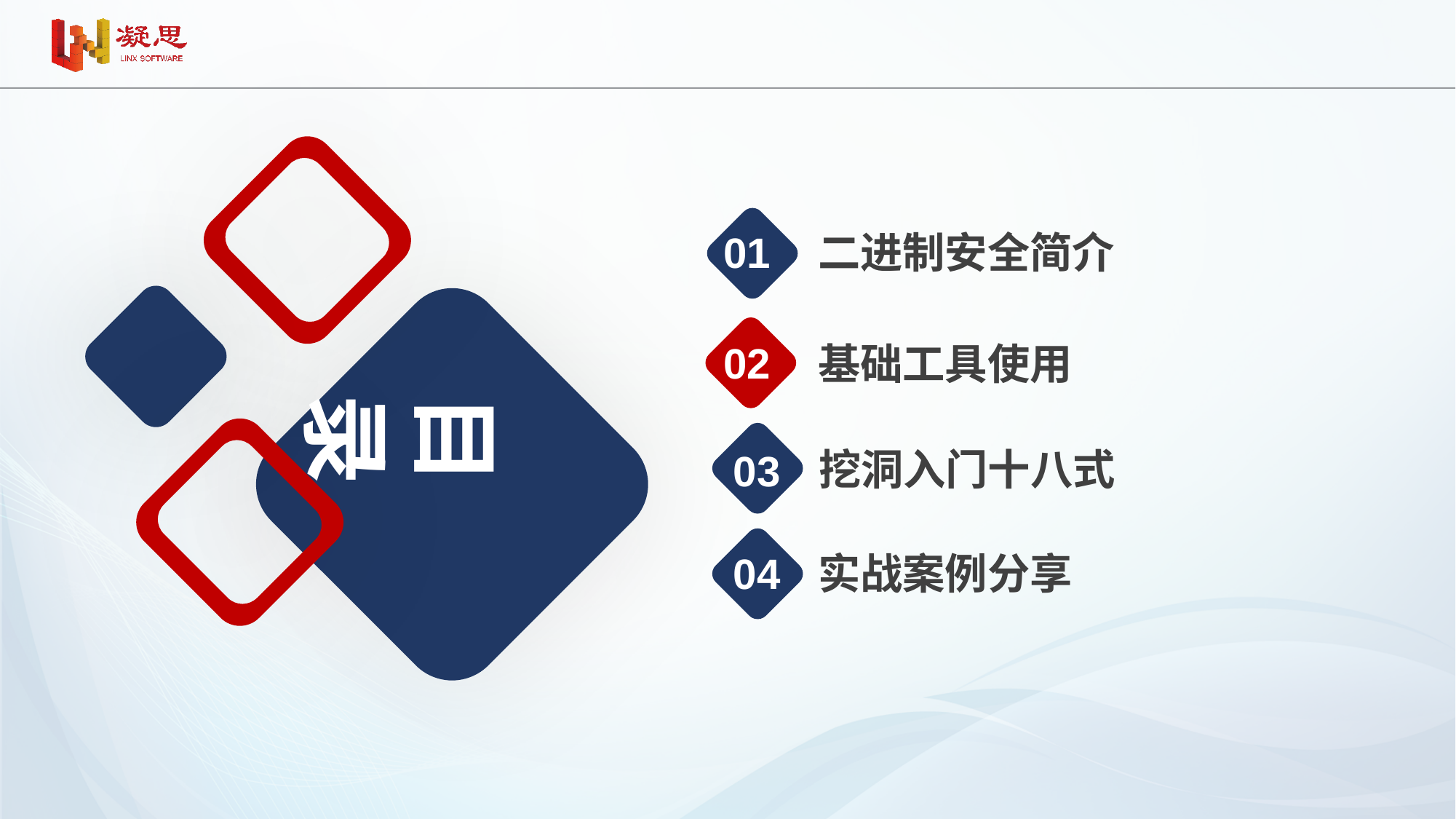

02
基础工具使用
01
二进制安全简介

目录

03
挖洞入门十八式

04
实战案例分享